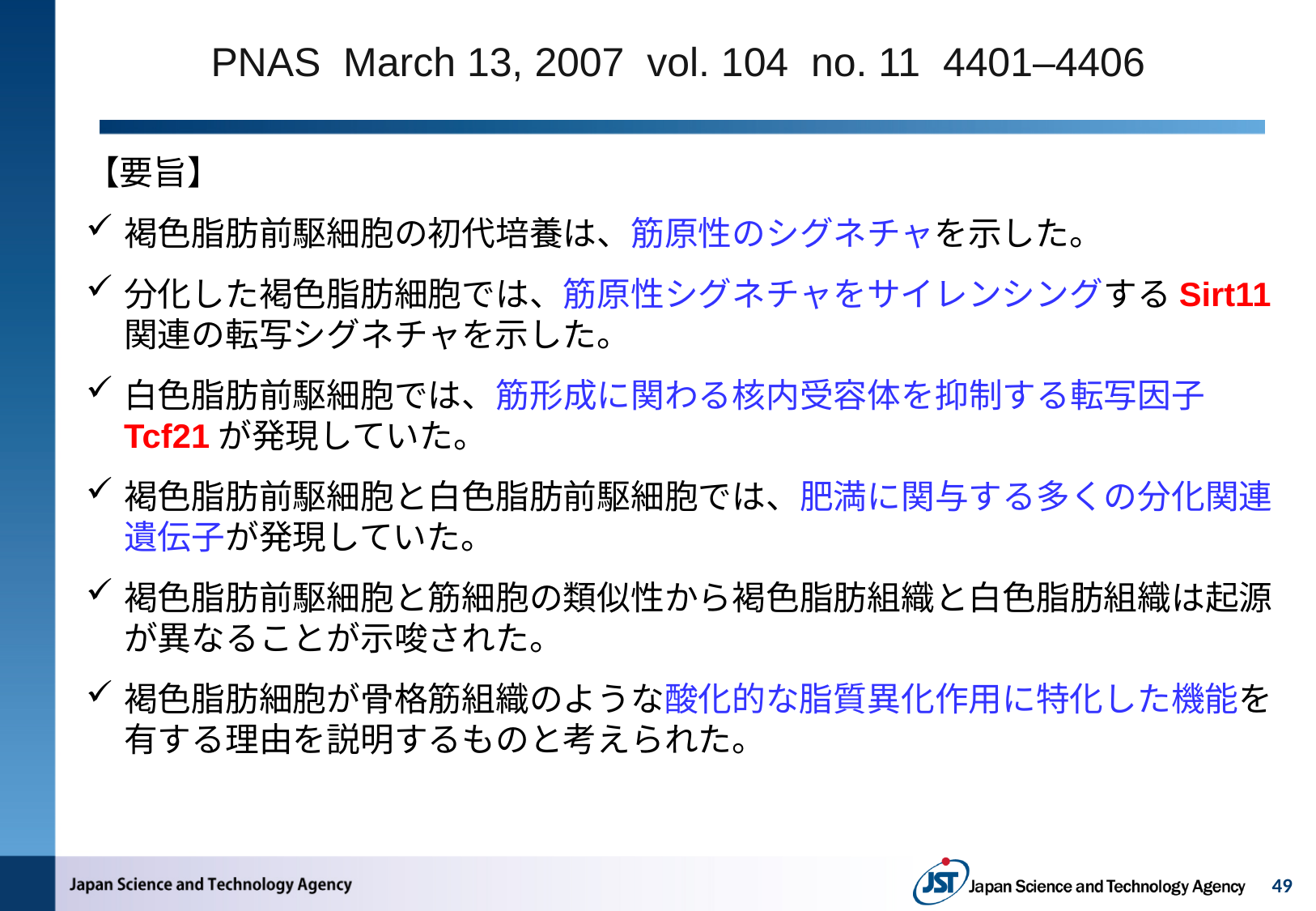

# PNAS  March 13, 2007  vol. 104  no. 11  4401–4406
【要旨】
褐色脂肪前駆細胞の初代培養は、筋原性のシグネチャを示した。
分化した褐色脂肪細胞では、筋原性シグネチャをサイレンシングするSirt11関連の転写シグネチャを示した。
白色脂肪前駆細胞では、筋形成に関わる核内受容体を抑制する転写因子Tcf21が発現していた。
褐色脂肪前駆細胞と白色脂肪前駆細胞では、肥満に関与する多くの分化関連遺伝子が発現していた。
褐色脂肪前駆細胞と筋細胞の類似性から褐色脂肪組織と白色脂肪組織は起源が異なることが示唆された。
褐色脂肪細胞が骨格筋組織のような酸化的な脂質異化作用に特化した機能を有する理由を説明するものと考えられた。
49